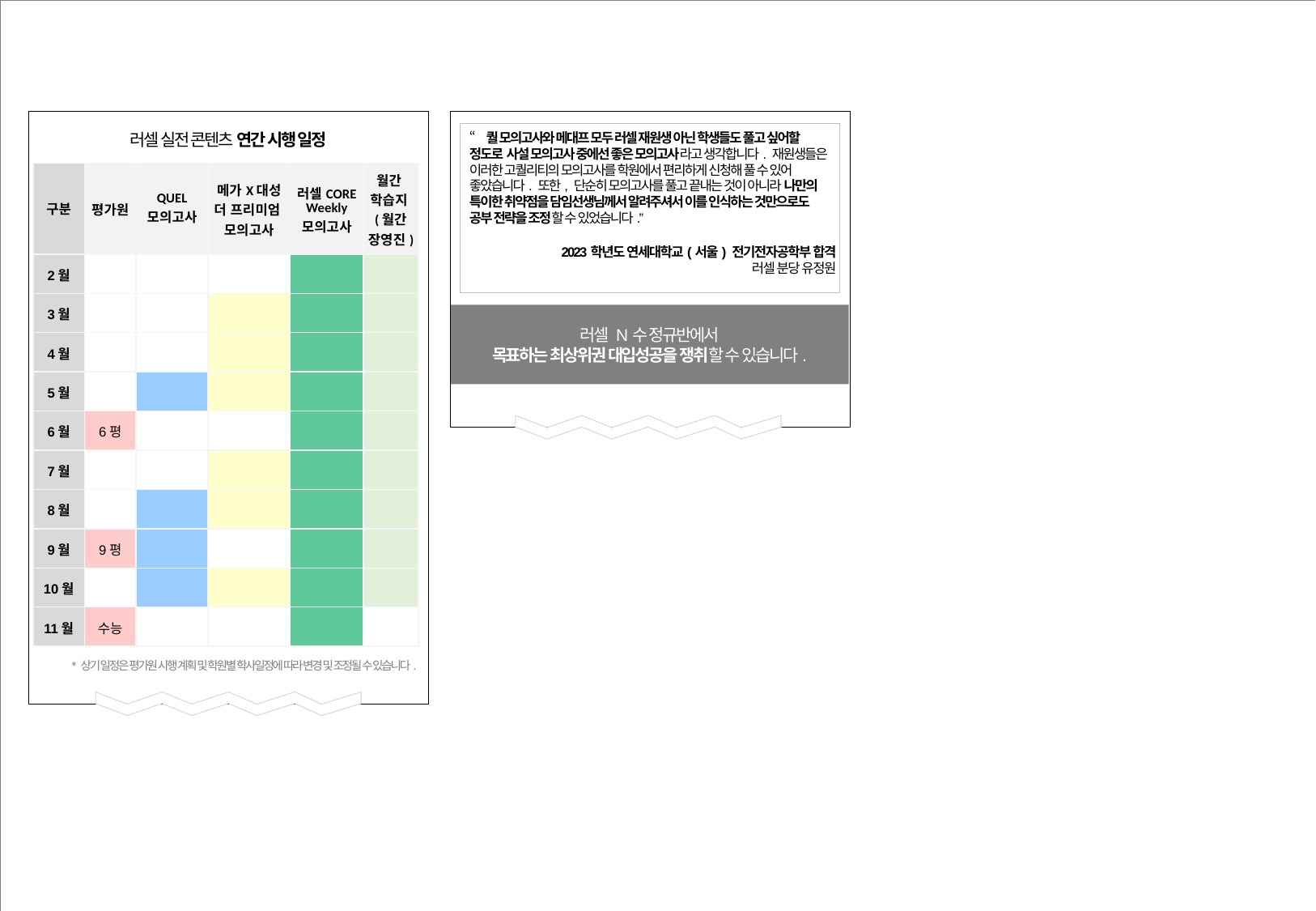

러셀 실전 콘텐츠 연간 시행 일정
“퀄 모의고사와 메대프 모두 러셀 재원생 아닌 학생들도 풀고 싶어할 정도로  사설 모의고사 중에선 좋은 모의고사라고 생각합니다. 재원생들은 이러한 고퀄리티의 모의고사를 학원에서 편리하게 신청해 풀 수 있어 좋았습니다. 또한, 단순히 모의고사를 풀고 끝내는 것이 아니라 나만의 특이한 취약점을 담임선생님께서 알려주셔서 이를 인식하는 것만으로도 공부 전략을 조정할 수 있었습니다.”
| 구분 | 평가원 | QUEL 모의고사 | 메가X대성 더 프리미엄 모의고사 | 러셀CORE Weekly 모의고사 | 월간 학습지(월간 장영진) |
| --- | --- | --- | --- | --- | --- |
| 2월 |  |  |  |  |  |
| 3월 |  |  |  |  |  |
| 4월 |  |  |  |  |  |
| 5월 |  |  |  |  |  |
| 6월 | 6평 |  |  |  |  |
| 7월 |  |  |  |  |  |
| 8월 |  |  |  |  |  |
| 9월 | 9평 |  |  |  |  |
| 10월 |  |  |  |  |  |
| 11월 | 수능 |  |  |  |  |
2023학년도 연세대학교(서울) 전기전자공학부 합격
러셀 분당 유정원

러셀 N수 정규반에서
목표하는 최상위권 대입성공을 쟁취할 수 있습니다.

* 상기 일정은 평가원 시행 계획 및 학원별 학사일정에 따라 변경 및 조정될 수 있습니다.